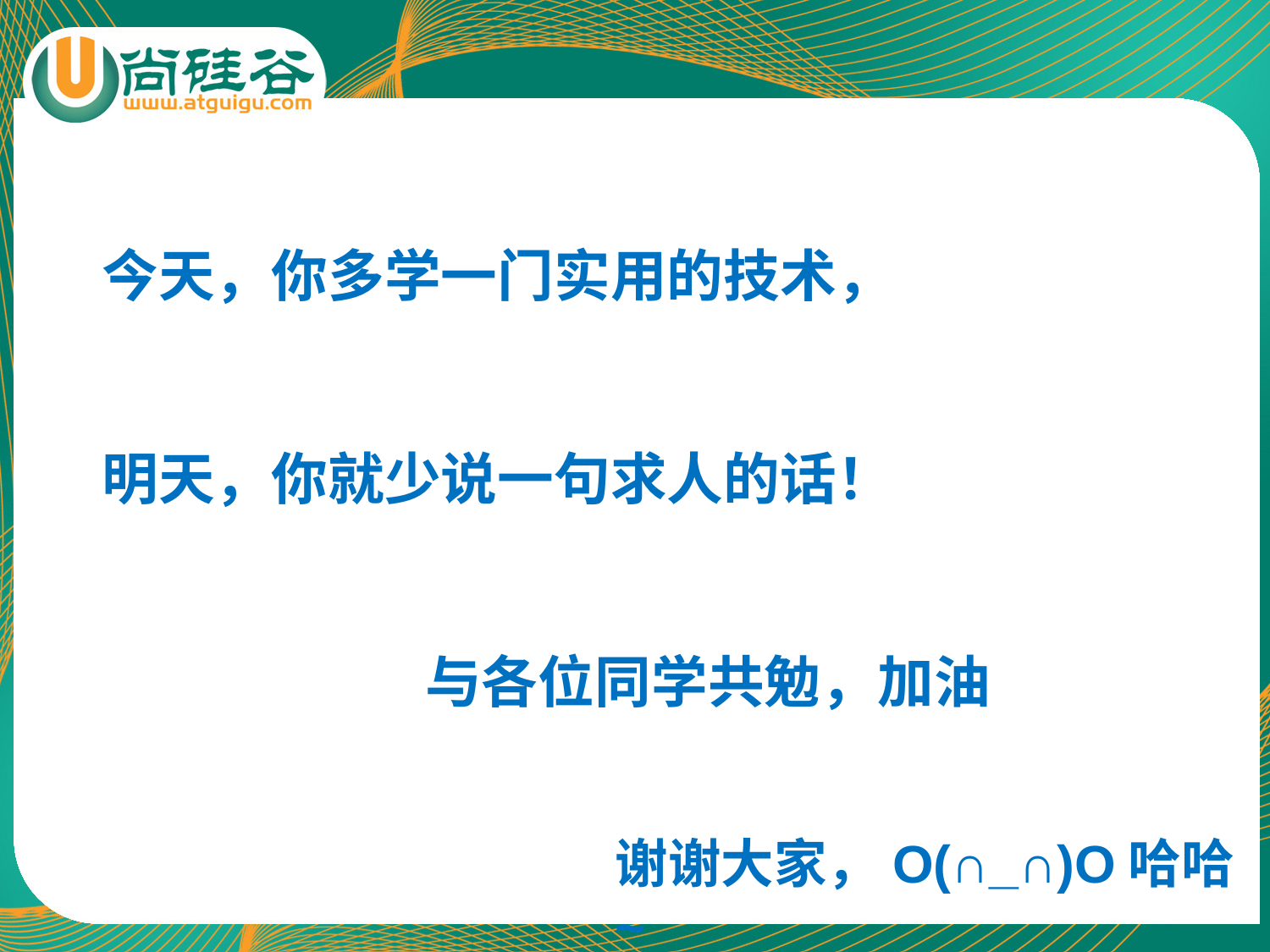

今天，你多学一门实用的技术，

明天，你就少说一句求人的话！

                        与各位同学共勉，加油
谢谢大家，O(∩_∩)O哈哈~